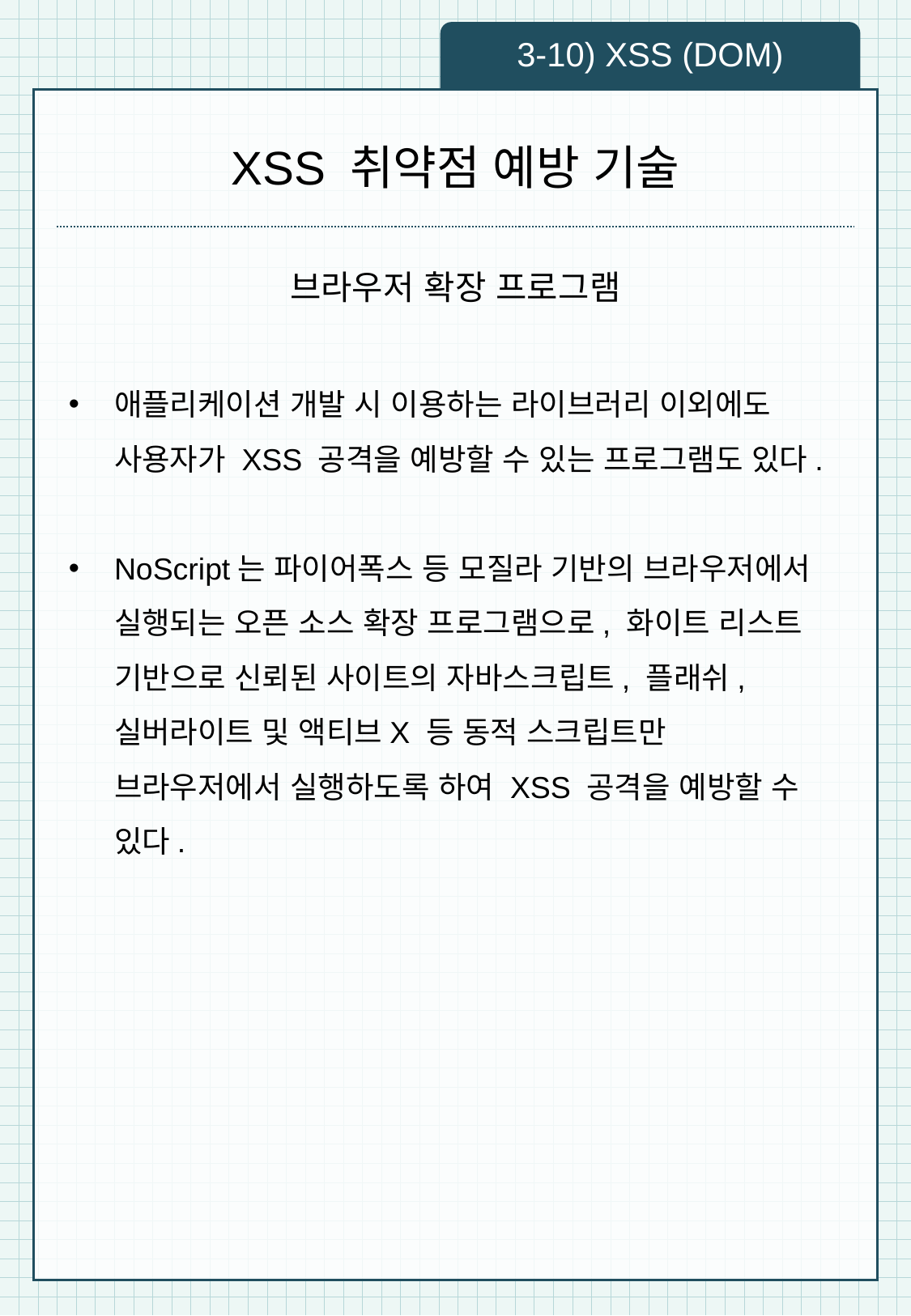

3-10) XSS (DOM)

# XSS 취약점 예방 기술
브라우저 확장 프로그램

애플리케이션 개발 시 이용하는 라이브러리 이외에도 사용자가 XSS 공격을 예방할 수 있는 프로그램도 있다.

NoScript는 파이어폭스 등 모질라 기반의 브라우저에서 실행되는 오픈 소스 확장 프로그램으로, 화이트 리스트 기반으로 신뢰된 사이트의 자바스크립트, 플래쉬, 실버라이트 및 액티브X 등 동적 스크립트만 브라우저에서 실행하도록 하여 XSS 공격을 예방할 수 있다.